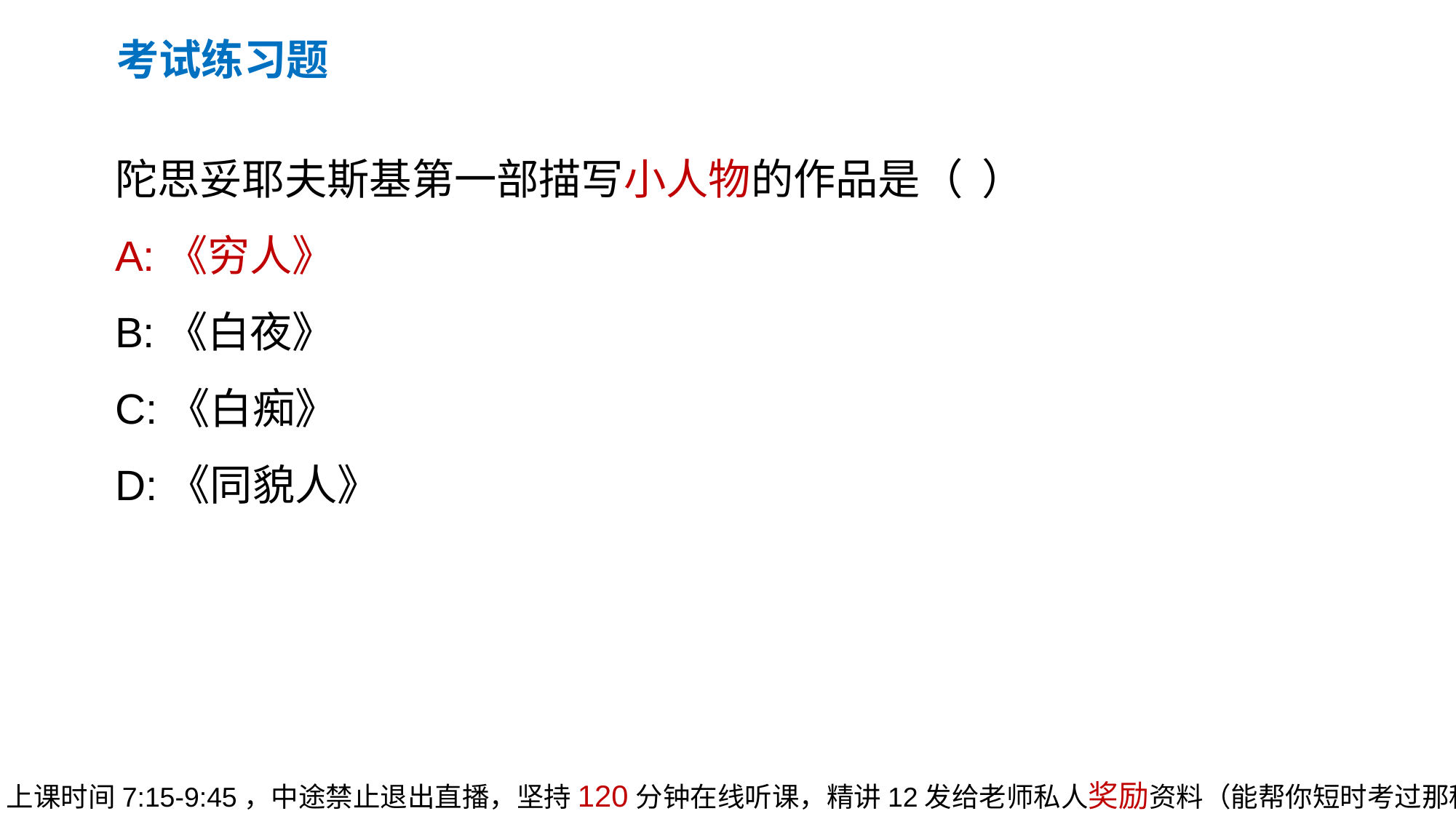

考试练习题
陀思妥耶夫斯基第一部描写小人物的作品是（  ）
A:《穷人》
B:《白夜》
C:《白痴》
D:《同貌人》